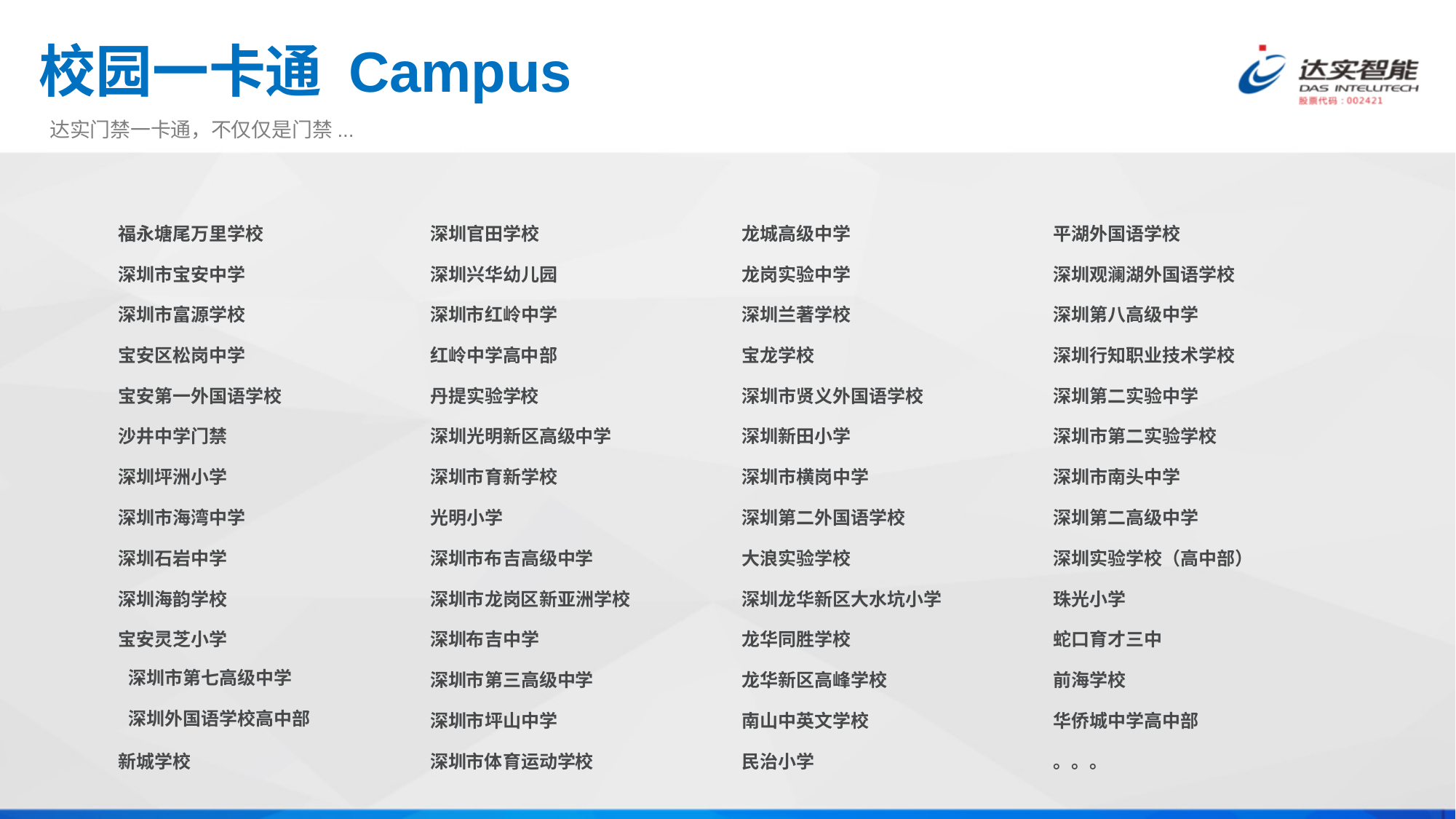

校园一卡通 Campus
达实门禁一卡通，不仅仅是门禁...
| 福永塘尾万里学校 | 深圳官田学校 | 龙城高级中学 | 平湖外国语学校 |
| --- | --- | --- | --- |
| 深圳市宝安中学 | 深圳兴华幼儿园 | 龙岗实验中学 | 深圳观澜湖外国语学校 |
| 深圳市富源学校 | 深圳市红岭中学 | 深圳兰著学校 | 深圳第八高级中学 |
| 宝安区松岗中学 | 红岭中学高中部 | 宝龙学校 | 深圳行知职业技术学校 |
| 宝安第一外国语学校 | 丹提实验学校 | 深圳市贤义外国语学校 | 深圳第二实验中学 |
| 沙井中学门禁 | 深圳光明新区高级中学 | 深圳新田小学 | 深圳市第二实验学校 |
| 深圳坪洲小学 | 深圳市育新学校 | 深圳市横岗中学 | 深圳市南头中学 |
| 深圳市海湾中学 | 光明小学 | 深圳第二外国语学校 | 深圳第二高级中学 |
| 深圳石岩中学 | 深圳市布吉高级中学 | 大浪实验学校 | 深圳实验学校（高中部） |
| 深圳海韵学校 | 深圳市龙岗区新亚洲学校 | 深圳龙华新区大水坑小学 | 珠光小学 |
| 宝安灵芝小学 | 深圳布吉中学 | 龙华同胜学校 | 蛇口育才三中 |
| 深圳市第七高级中学 | 深圳市第三高级中学 | 龙华新区高峰学校 | 前海学校 |
| 深圳外国语学校高中部 | 深圳市坪山中学 | 南山中英文学校 | 华侨城中学高中部 |
| 新城学校 | 深圳市体育运动学校 | 民治小学 | 。。。 |